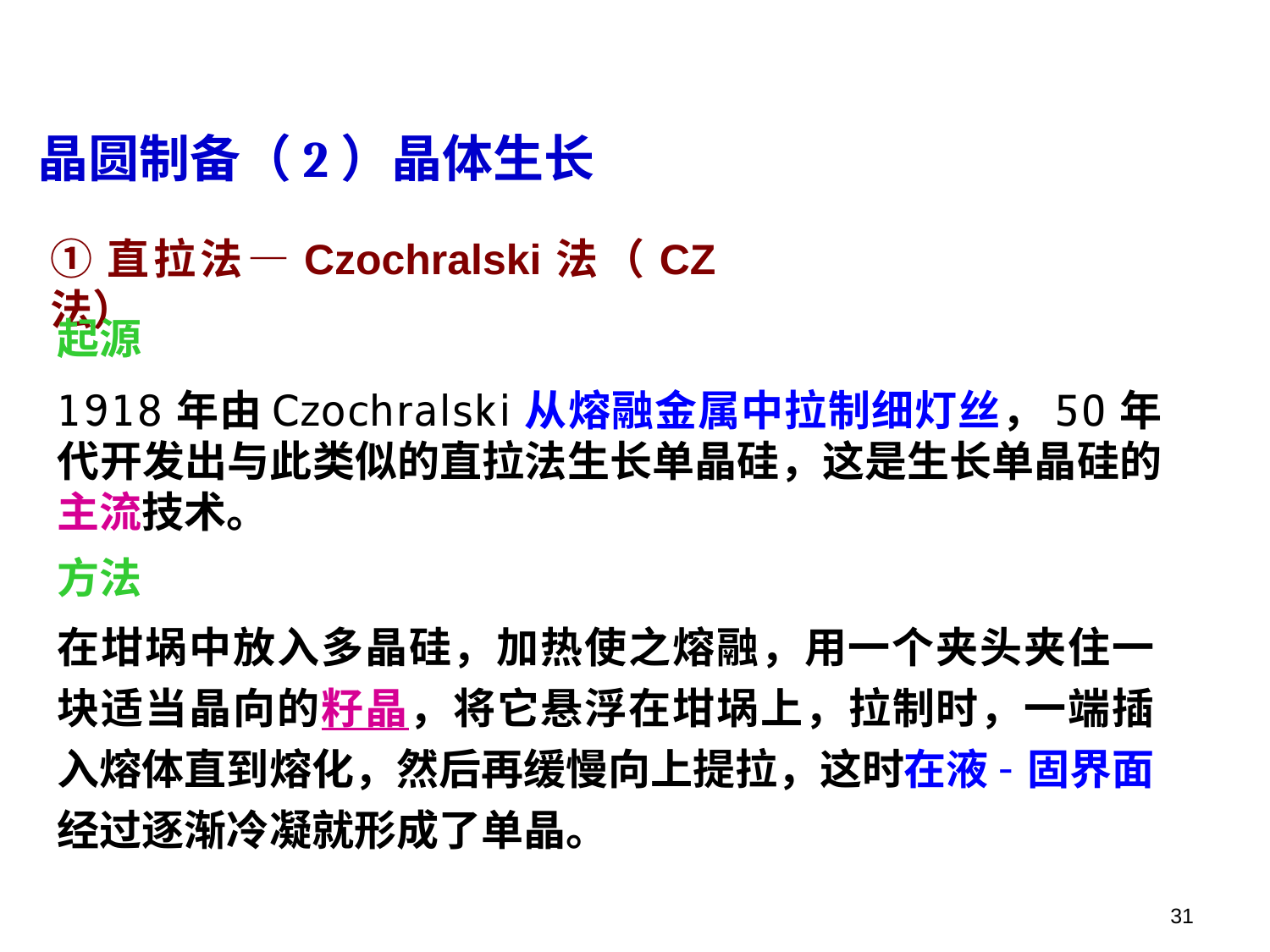

晶圆制备（2）晶体生长
①直拉法—Czochralski法（CZ法）
起源
1918年由Czochralski从熔融金属中拉制细灯丝，50年代开发出与此类似的直拉法生长单晶硅，这是生长单晶硅的主流技术。
方法
在坩埚中放入多晶硅，加热使之熔融，用一个夹头夹住一块适当晶向的籽晶，将它悬浮在坩埚上，拉制时，一端插入熔体直到熔化，然后再缓慢向上提拉，这时在液-固界面经过逐渐冷凝就形成了单晶。

31